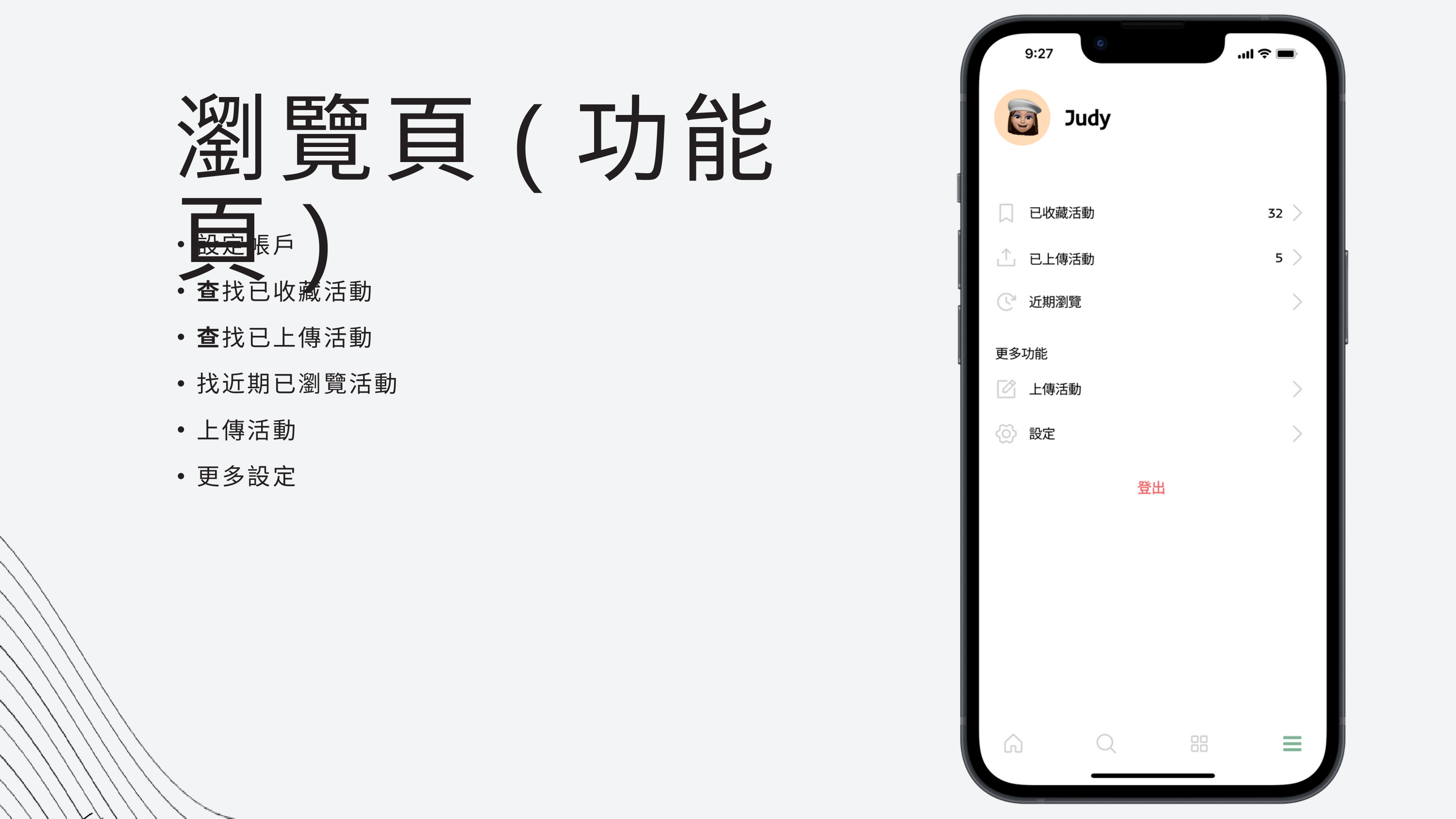

瀏覽頁(功能頁)
設定帳戶
查找已收藏活動
查找已上傳活動
找近期已瀏覽活動
上傳活動
更多設定